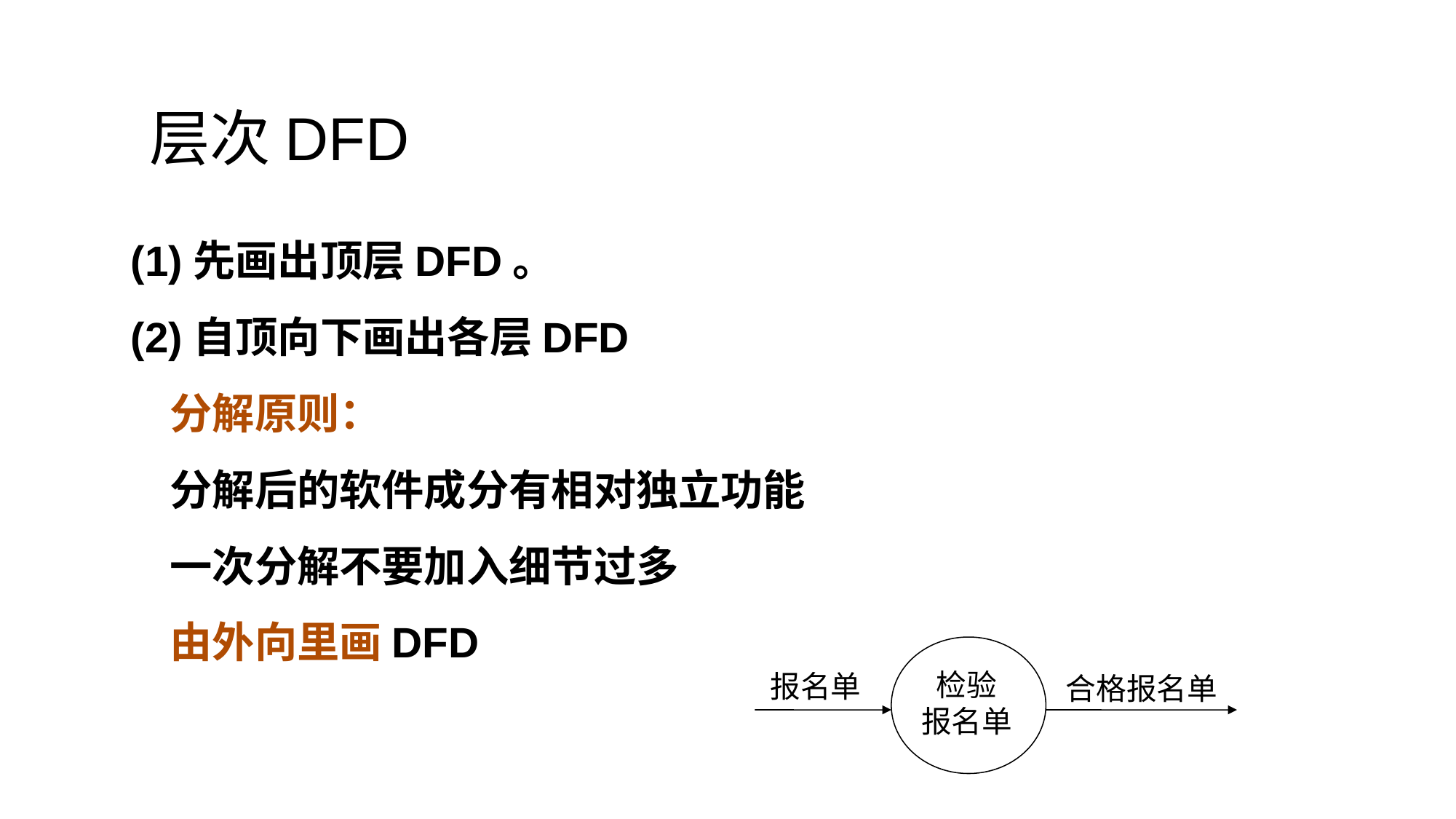

# 层次DFD
(1)先画出顶层DFD。
(2)自顶向下画出各层DFD
   分解原则：
   分解后的软件成分有相对独立功能
   一次分解不要加入细节过多
   由外向里画DFD

检验 报名单
报名单
合格报名单